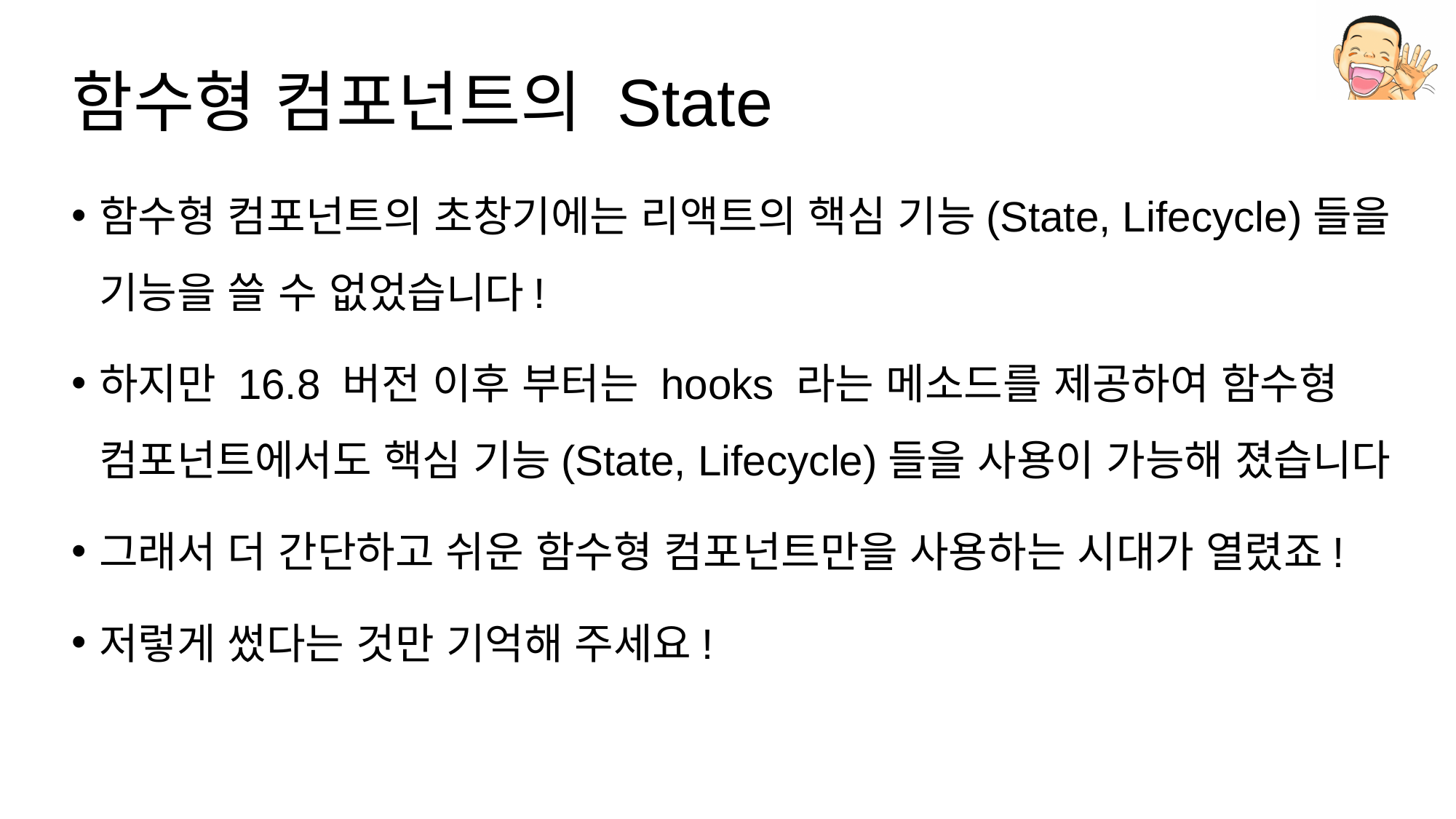

# 함수형 컴포넌트의 State
함수형 컴포넌트의 초창기에는 리액트의 핵심 기능(State, Lifecycle)들을 기능을 쓸 수 없었습니다!
하지만 16.8 버전 이후 부터는 hooks 라는 메소드를 제공하여 함수형 컴포넌트에서도 핵심 기능(State, Lifecycle)들을 사용이 가능해 졌습니다
그래서 더 간단하고 쉬운 함수형 컴포넌트만을 사용하는 시대가 열렸죠!
저렇게 썼다는 것만 기억해 주세요!